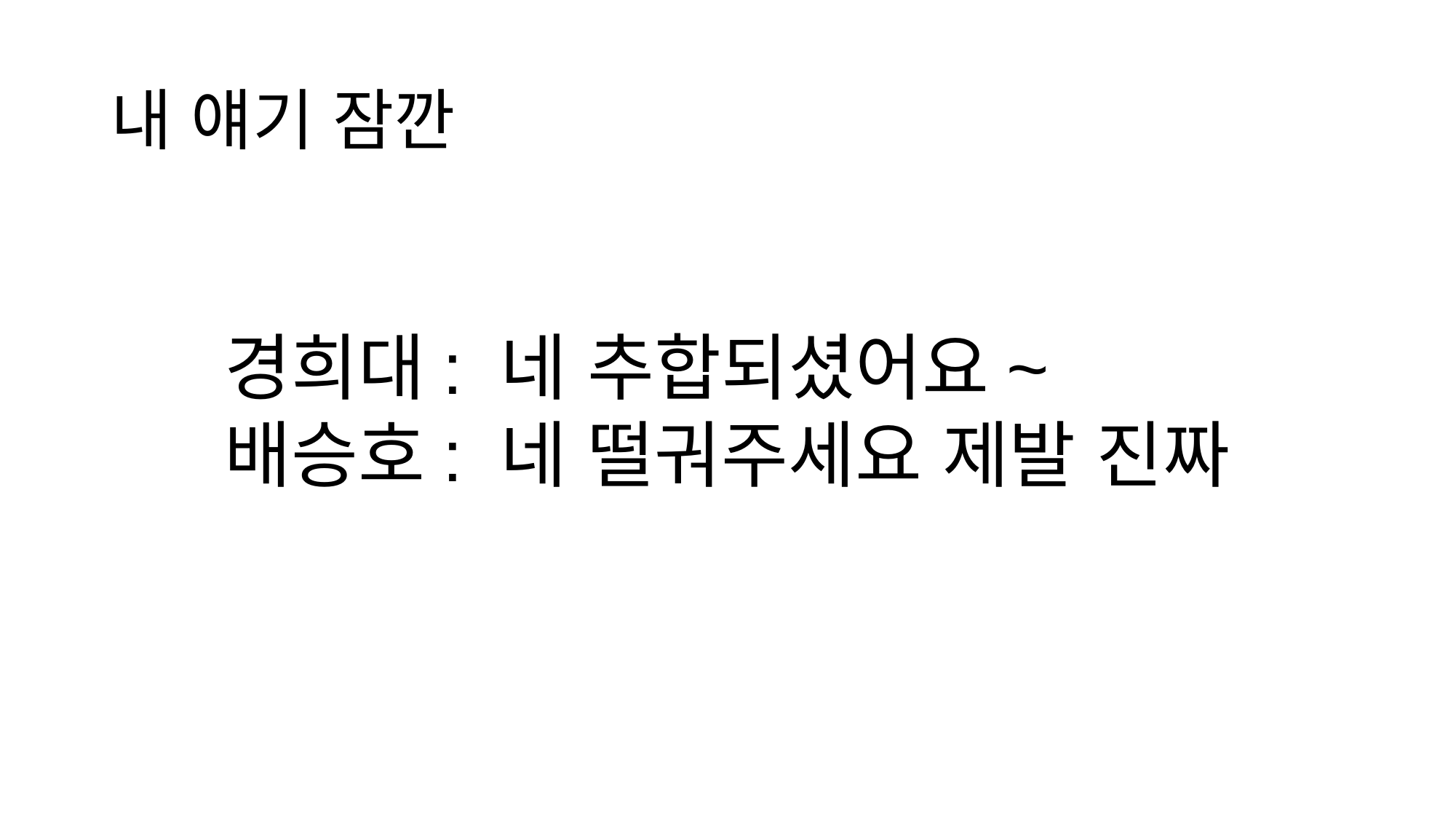

# 내 얘기 잠깐
경희대: 네 추합되셨어요~
배승호: 네 떨궈주세요 제발 진짜